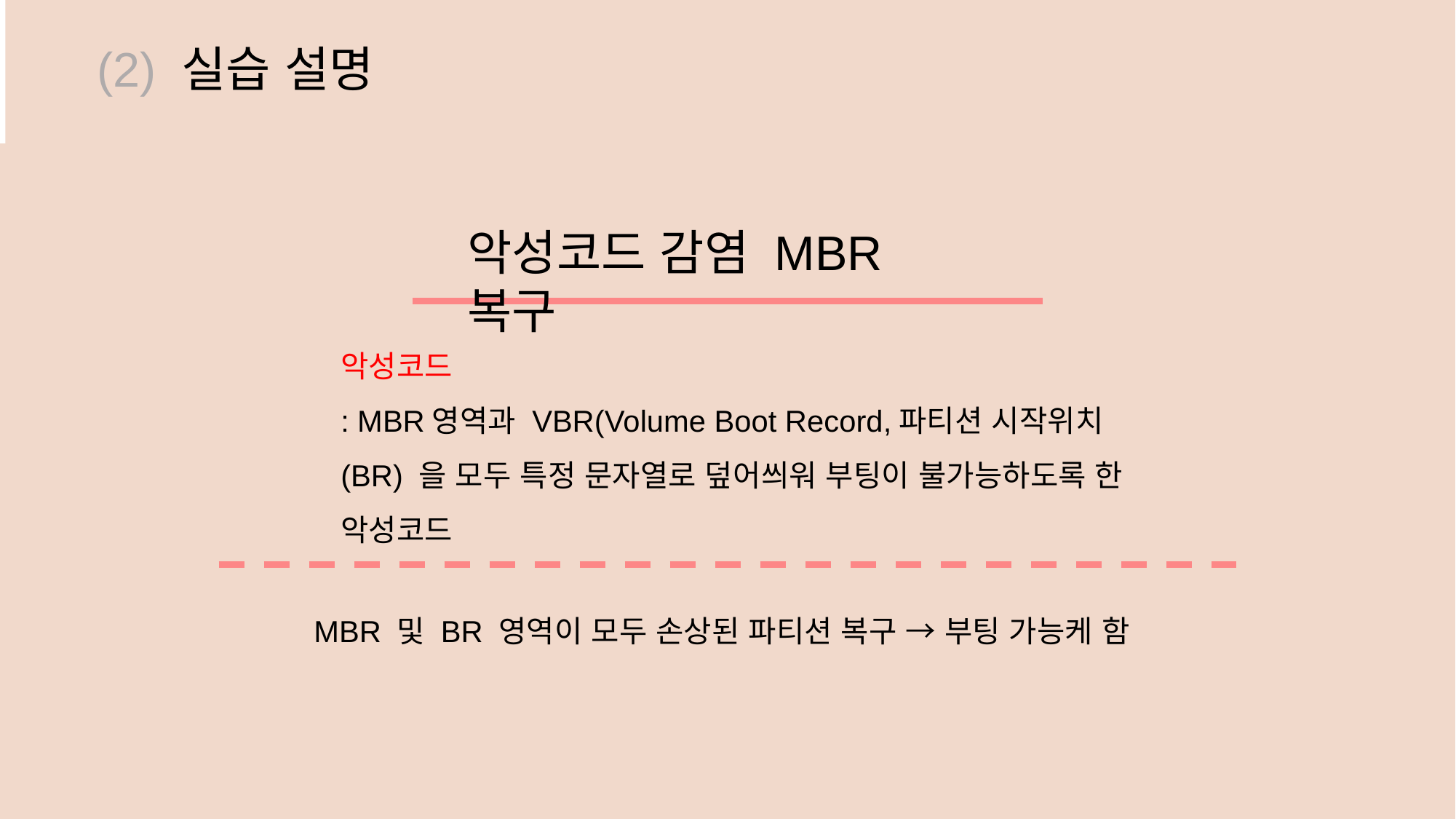

(2) 실습 설명
악성코드 감염 MBR 복구
악성코드
: MBR영역과 VBR(Volume Boot Record,파티션 시작위치(BR) 을 모두 특정 문자열로 덮어씌워 부팅이 불가능하도록 한 악성코드
MBR 및 BR 영역이 모두 손상된 파티션 복구 → 부팅 가능케 함